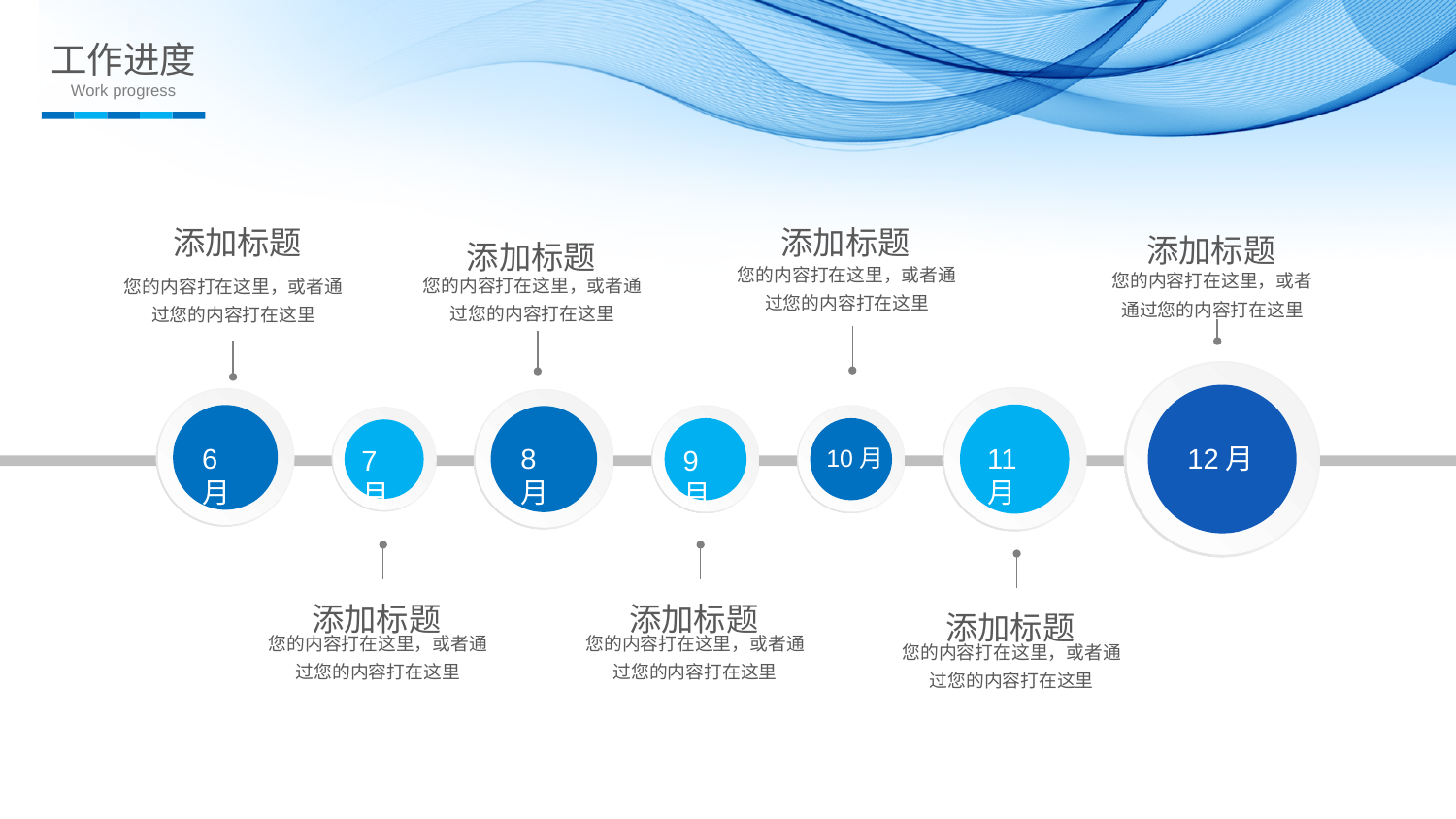

工作进度
Work progress

添加标题
您的内容打在这里，或者通过您的内容打在这里
添加标题
您的内容打在这里，或者通过您的内容打在这里
添加标题
您的内容打在这里，或者通过您的内容打在这里
添加标题
您的内容打在这里，或者通过您的内容打在这里

12月

11月

6月

8月

9月

10月

7月

添加标题
您的内容打在这里，或者通过您的内容打在这里
添加标题
您的内容打在这里，或者通过您的内容打在这里
添加标题
您的内容打在这里，或者通过您的内容打在这里